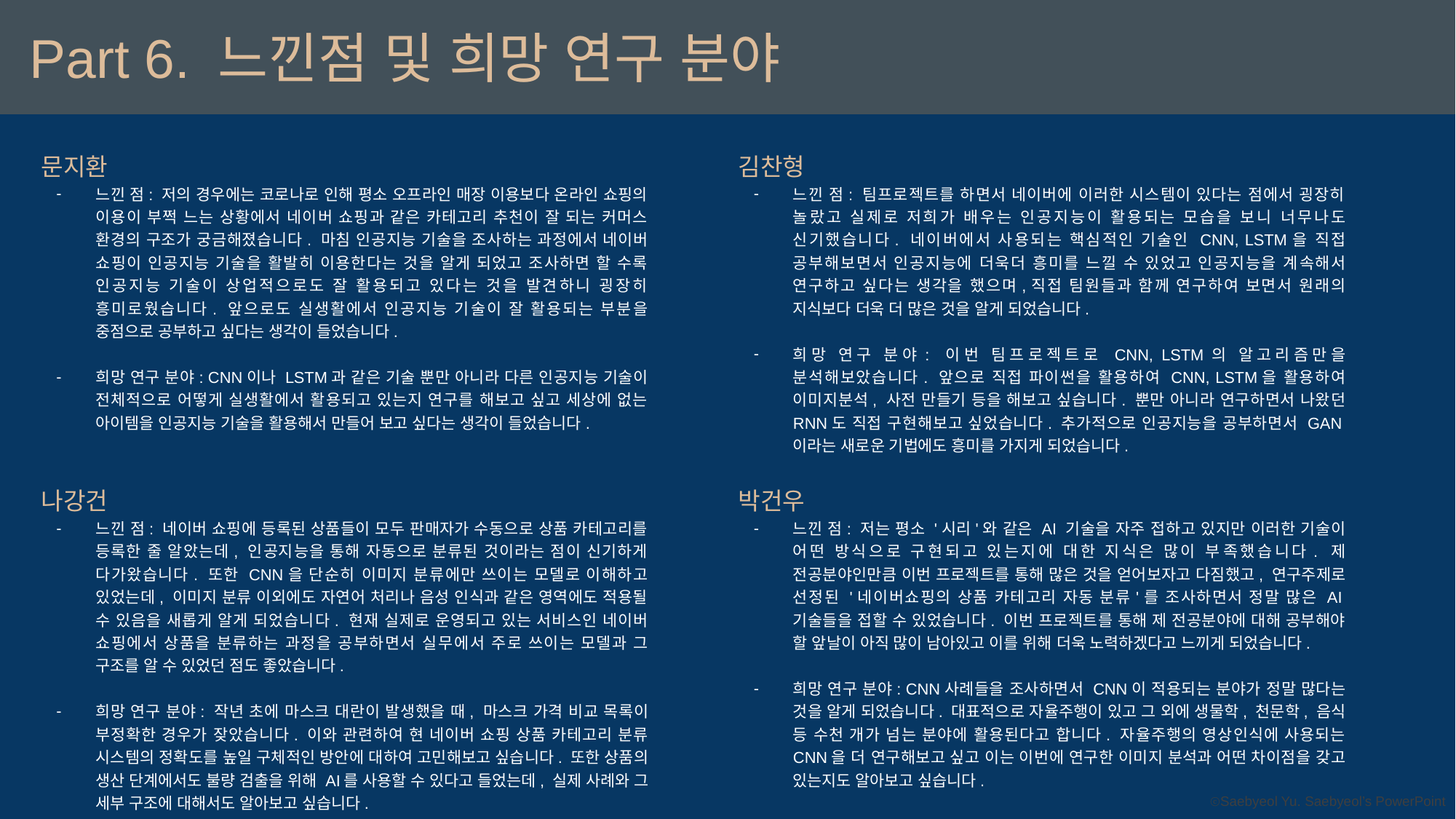

Part 6. 느낀점 및 희망 연구 분야
문지환
느낀 점: 저의 경우에는 코로나로 인해 평소 오프라인 매장 이용보다 온라인 쇼핑의 이용이 부쩍 느는 상황에서 네이버 쇼핑과 같은 카테고리 추천이 잘 되는 커머스 환경의 구조가 궁금해졌습니다. 마침 인공지능 기술을 조사하는 과정에서 네이버 쇼핑이 인공지능 기술을 활발히 이용한다는 것을 알게 되었고 조사하면 할 수록 인공지능 기술이 상업적으로도 잘 활용되고 있다는 것을 발견하니 굉장히 흥미로웠습니다. 앞으로도 실생활에서 인공지능 기술이 잘 활용되는 부분을 중점으로 공부하고 싶다는 생각이 들었습니다.

희망 연구 분야: CNN이나 LSTM과 같은 기술 뿐만 아니라 다른 인공지능 기술이 전체적으로 어떻게 실생활에서 활용되고 있는지 연구를 해보고 싶고 세상에 없는 아이템을 인공지능 기술을 활용해서 만들어 보고 싶다는 생각이 들었습니다.
김찬형
느낀 점: 팀프로젝트를 하면서 네이버에 이러한 시스템이 있다는 점에서 굉장히 놀랐고 실제로 저희가 배우는 인공지능이 활용되는 모습을 보니 너무나도 신기했습니다. 네이버에서 사용되는 핵심적인 기술인 CNN, LSTM을 직접 공부해보면서 인공지능에 더욱더 흥미를 느낄 수 있었고 인공지능을 계속해서 연구하고 싶다는 생각을 했으며,직접 팀원들과 함께 연구하여 보면서 원래의 지식보다 더욱 더 많은 것을 알게 되었습니다.

희망 연구 분야: 이번 팀프로젝트로 CNN, LSTM의 알고리즘만을 분석해보았습니다. 앞으로 직접 파이썬을 활용하여 CNN, LSTM을 활용하여 이미지분석, 사전 만들기 등을 해보고 싶습니다. 뿐만 아니라 연구하면서 나왔던 RNN도 직접 구현해보고 싶었습니다. 추가적으로 인공지능을 공부하면서 GAN이라는 새로운 기법에도 흥미를 가지게 되었습니다.
나강건
느낀 점: 네이버 쇼핑에 등록된 상품들이 모두 판매자가 수동으로 상품 카테고리를 등록한 줄 알았는데, 인공지능을 통해 자동으로 분류된 것이라는 점이 신기하게 다가왔습니다. 또한 CNN을 단순히 이미지 분류에만 쓰이는 모델로 이해하고 있었는데, 이미지 분류 이외에도 자연어 처리나 음성 인식과 같은 영역에도 적용될 수 있음을 새롭게 알게 되었습니다. 현재 실제로 운영되고 있는 서비스인 네이버 쇼핑에서 상품을 분류하는 과정을 공부하면서 실무에서 주로 쓰이는 모델과 그 구조를 알 수 있었던 점도 좋았습니다.

희망 연구 분야: 작년 초에 마스크 대란이 발생했을 때, 마스크 가격 비교 목록이 부정확한 경우가 잦았습니다. 이와 관련하여 현 네이버 쇼핑 상품 카테고리 분류 시스템의 정확도를 높일 구체적인 방안에 대하여 고민해보고 싶습니다. 또한 상품의 생산 단계에서도 불량 검출을 위해 AI를 사용할 수 있다고 들었는데, 실제 사례와 그 세부 구조에 대해서도 알아보고 싶습니다.
박건우
느낀 점: 저는 평소 '시리'와 같은 AI 기술을 자주 접하고 있지만 이러한 기술이 어떤 방식으로 구현되고 있는지에 대한 지식은 많이 부족했습니다. 제 전공분야인만큼 이번 프로젝트를 통해 많은 것을 얻어보자고 다짐했고, 연구주제로 선정된 '네이버쇼핑의 상품 카테고리 자동 분류'를 조사하면서 정말 많은 AI기술들을 접할 수 있었습니다. 이번 프로젝트를 통해 제 전공분야에 대해 공부해야 할 앞날이 아직 많이 남아있고 이를 위해 더욱 노력하겠다고 느끼게 되었습니다.

희망 연구 분야: CNN사례들을 조사하면서 CNN이 적용되는 분야가 정말 많다는 것을 알게 되었습니다. 대표적으로 자율주행이 있고 그 외에 생물학, 천문학, 음식 등 수천 개가 넘는 분야에 활용된다고 합니다. 자율주행의 영상인식에 사용되는 CNN을 더 연구해보고 싶고 이는 이번에 연구한 이미지 분석과 어떤 차이점을 갖고 있는지도 알아보고 싶습니다.